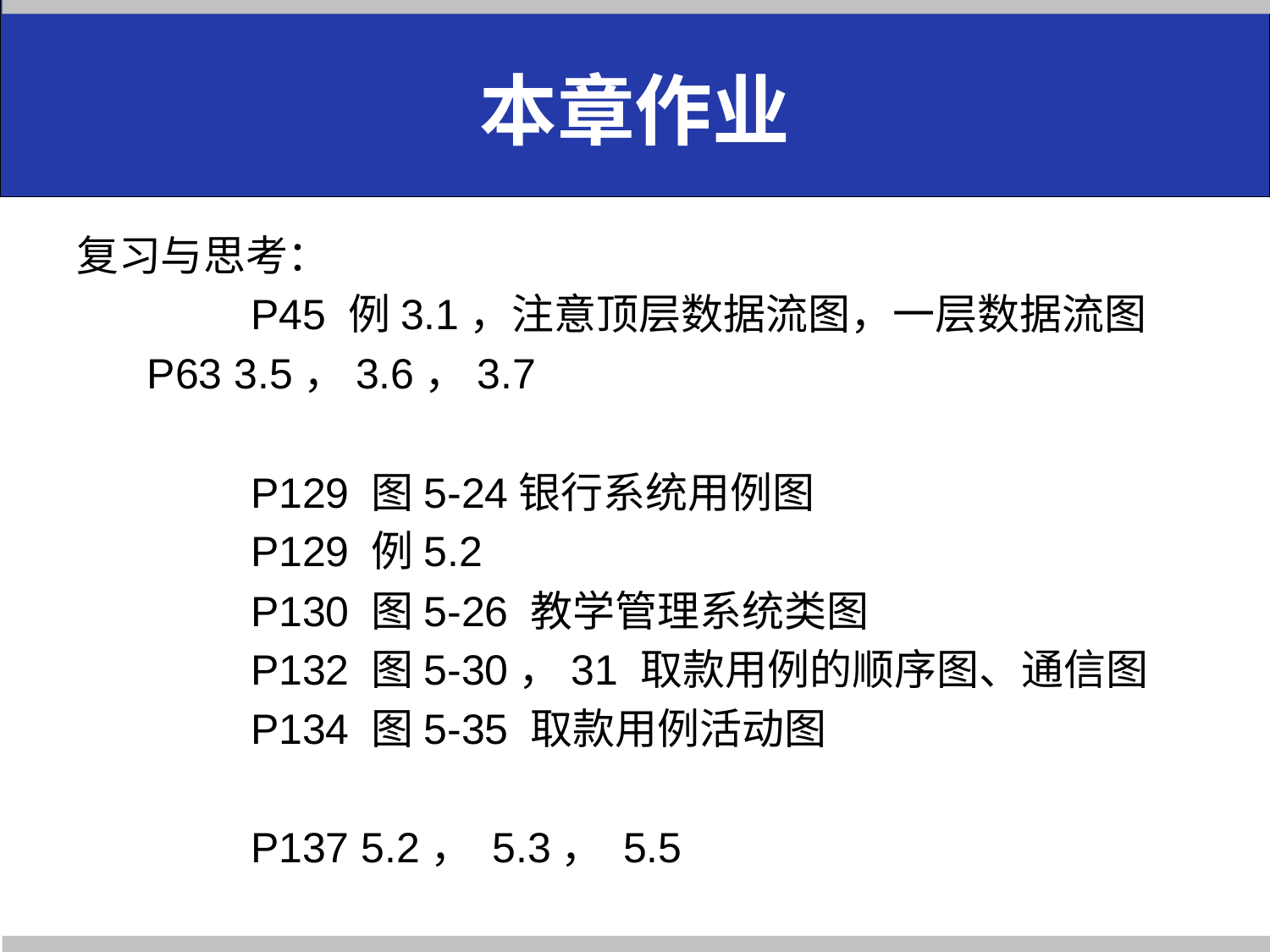

# 本章作业
复习与思考：
		P45 例3.1，注意顶层数据流图，一层数据流图
      P63 3.5，3.6，3.7

		P129 图5-24银行系统用例图
		P129 例5.2
		P130 图5-26 教学管理系统类图
		P132 图5-30，31 取款用例的顺序图、通信图
		P134 图5-35 取款用例活动图

		P137 5.2， 5.3， 5.5